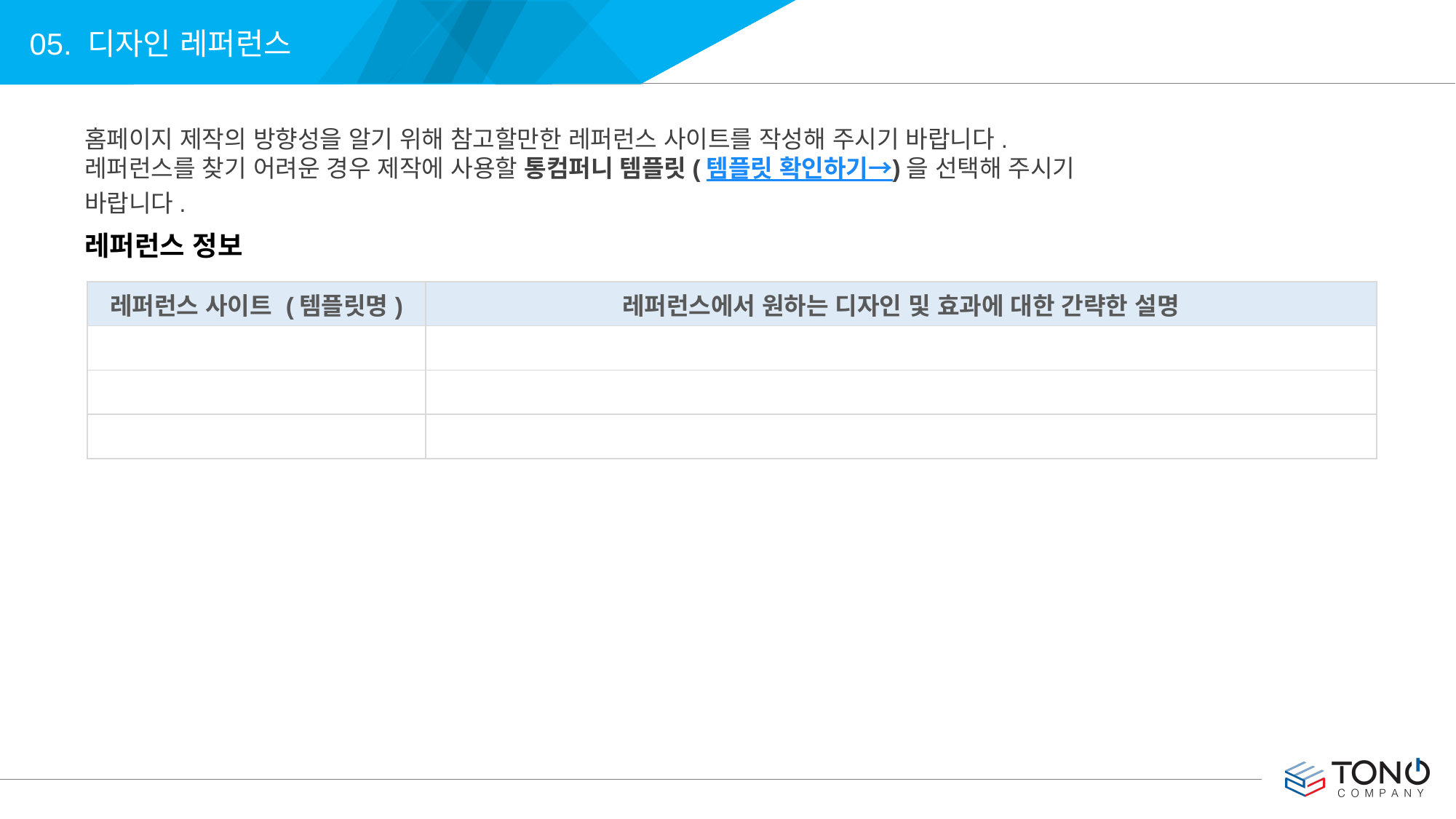

05. 디자인 레퍼런스
홈페이지 제작의 방향성을 알기 위해 참고할만한 레퍼런스 사이트를 작성해 주시기 바랍니다.
레퍼런스를 찾기 어려운 경우 제작에 사용할 통컴퍼니 템플릿(템플릿 확인하기→)을 선택해 주시기 바랍니다.
레퍼런스 정보
| 레퍼런스 사이트 (템플릿명) | 레퍼런스에서 원하는 디자인 및 효과에 대한 간략한 설명 |
| --- | --- |
|  |  |
|  |  |
|  |  |